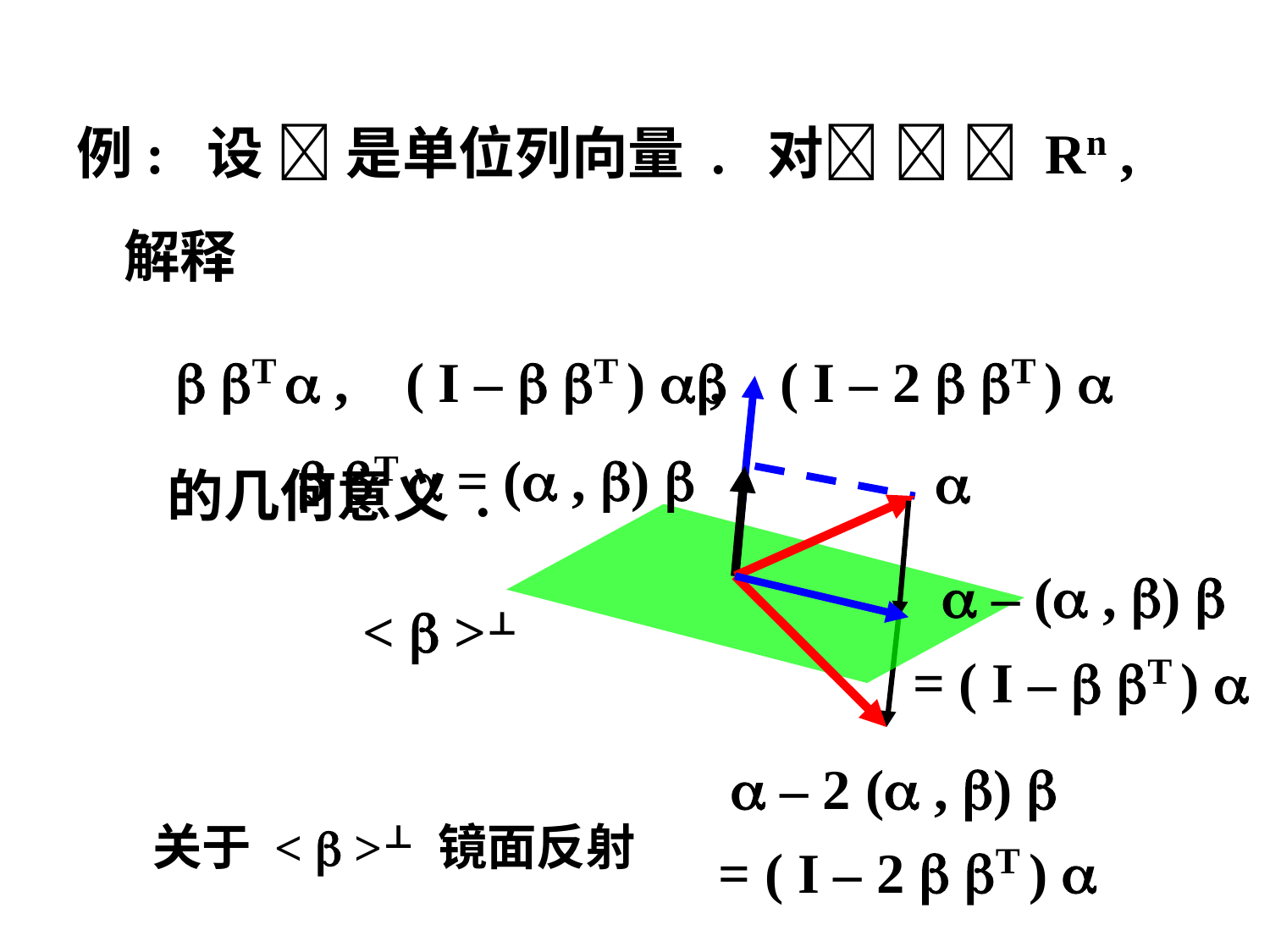

例:  设 β 是单位列向量 .  对∀ α ∈ Rn ,  解释
       β βT α ,    ( I – β βT ) α ,    ( I – 2 β βT ) α
      的几何意义 .
β

β βT α = (α , β) β
α

α – (α , β) β

< β >⊥

= ( I – β βT ) α
α – 2 (α , β) β
关于 < β >⊥ 镜面反射
= ( I – 2 β βT ) α